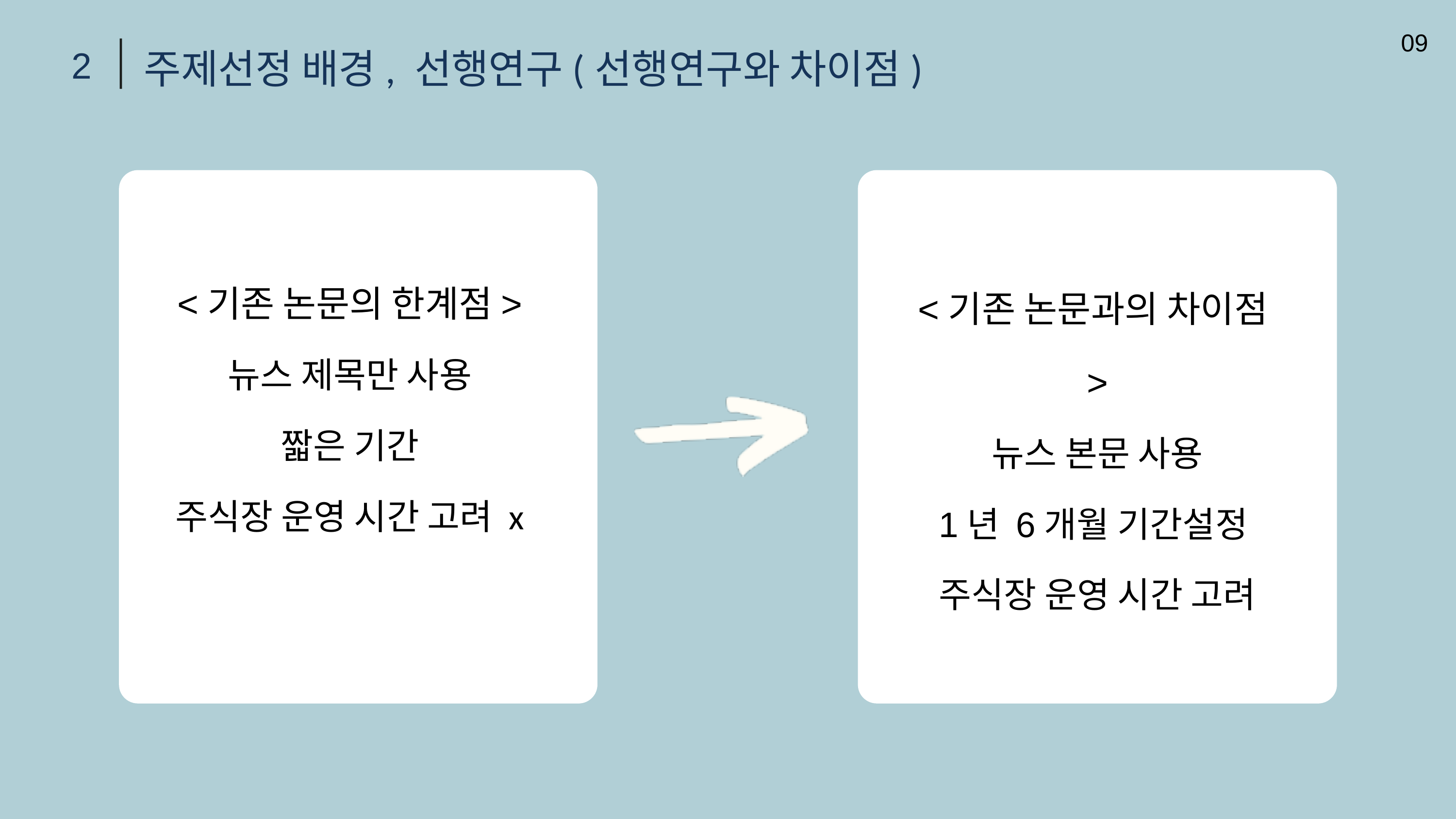

09
주제선정 배경, 선행연구(선행연구와 차이점)
2

<기존 논문의 한계점>
뉴스 제목만 사용
짧은 기간
주식장 운영 시간 고려 x

<기존 논문과의 차이점>
뉴스 본문 사용
1년 6개월 기간설정
주식장 운영 시간 고려